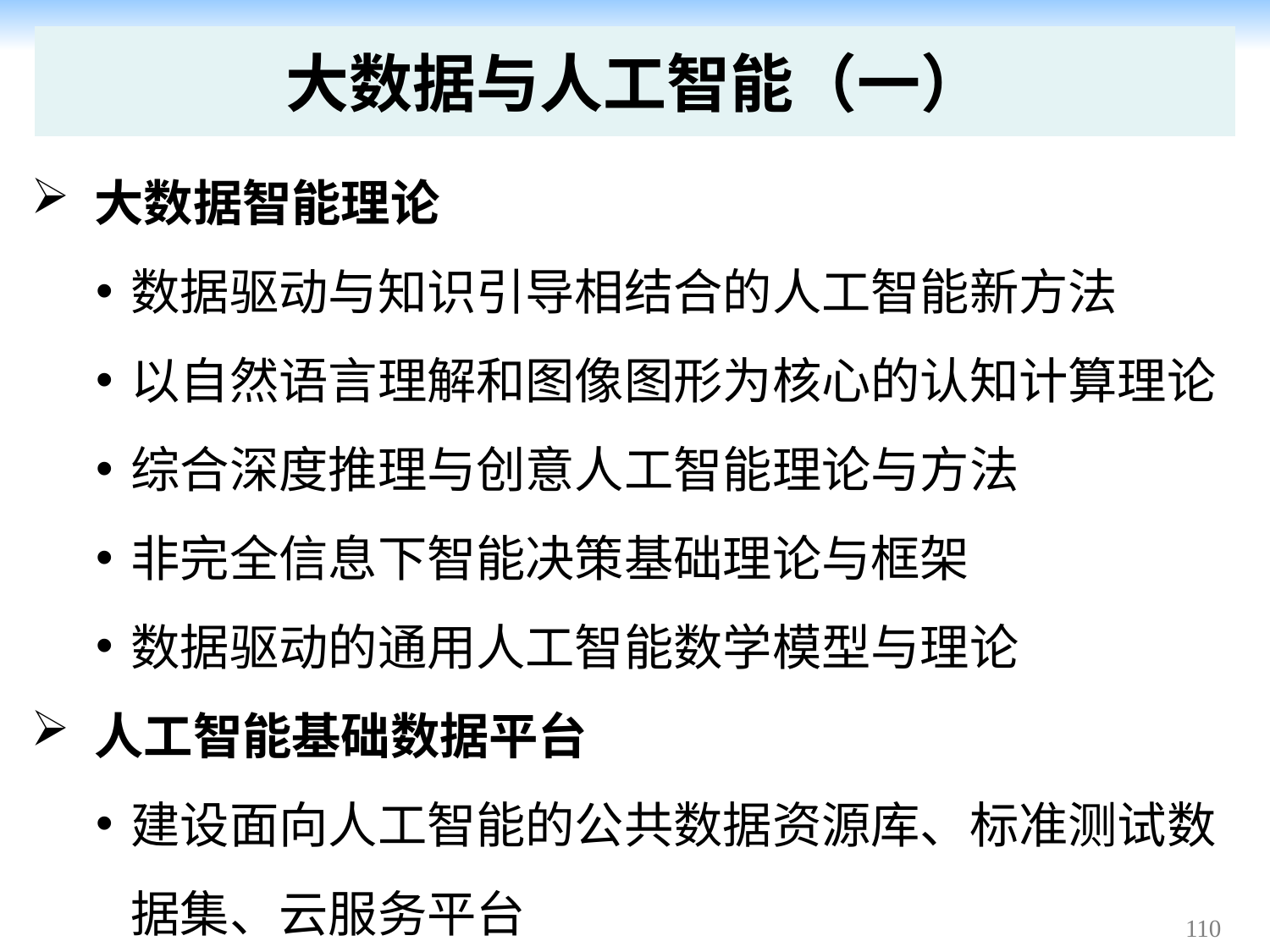

# 大数据与人工智能（一）
大数据智能理论
数据驱动与知识引导相结合的人工智能新方法
以自然语言理解和图像图形为核心的认知计算理论
综合深度推理与创意人工智能理论与方法
非完全信息下智能决策基础理论与框架
数据驱动的通用人工智能数学模型与理论
人工智能基础数据平台
建设面向人工智能的公共数据资源库、标准测试数据集、云服务平台